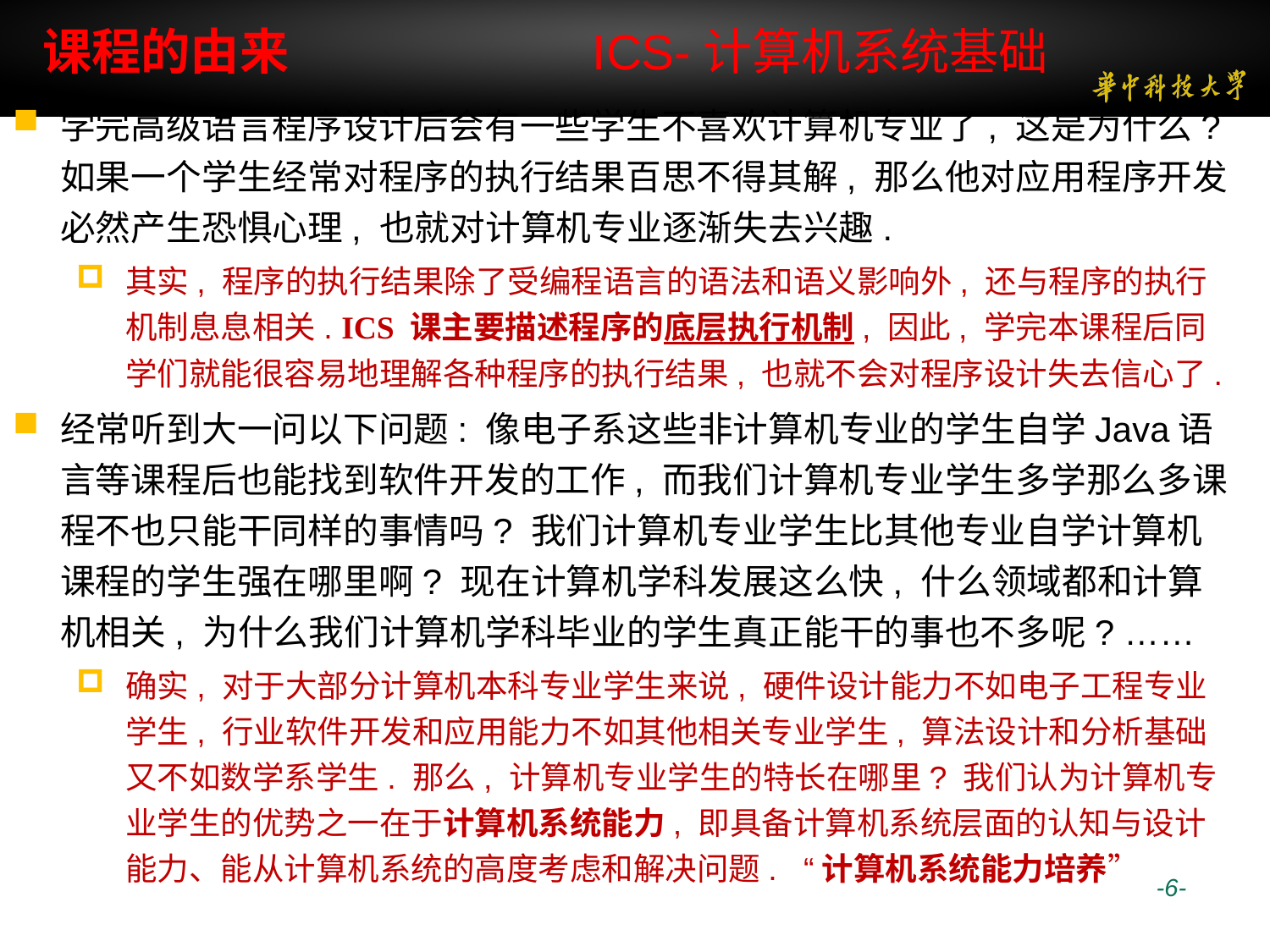

# 课程的由来                          ICS-计算机系统基础
学完高级语言程序设计后会有一些学生不喜欢计算机专业了, 这是为什么? 如果一个学生经常对程序的执行结果百思不得其解, 那么他对应用程序开发必然产生恐惧心理, 也就对计算机专业逐渐失去兴趣.
其实, 程序的执行结果除了受编程语言的语法和语义影响外, 还与程序的执行机制息息相关. ICS 课主要描述程序的底层执行机制, 因此, 学完本课程后同学们就能很容易地理解各种程序的执行结果, 也就不会对程序设计失去信心了.
经常听到大一问以下问题: 像电子系这些非计算机专业的学生自学Java语言等课程后也能找到软件开发的工作, 而我们计算机专业学生多学那么多课程不也只能干同样的事情吗? 我们计算机专业学生比其他专业自学计算机课程的学生强在哪里啊? 现在计算机学科发展这么快, 什么领域都和计算机相关, 为什么我们计算机学科毕业的学生真正能干的事也不多呢? ……
确实, 对于大部分计算机本科专业学生来说, 硬件设计能力不如电子工程专业学生, 行业软件开发和应用能力不如其他相关专业学生, 算法设计和分析基础又不如数学系学生. 那么, 计算机专业学生的特长在哪里? 我们认为计算机专业学生的优势之一在于计算机系统能力, 即具备计算机系统层面的认知与设计能力、能从计算机系统的高度考虑和解决问题.   “计算机系统能力培养”
 -6-